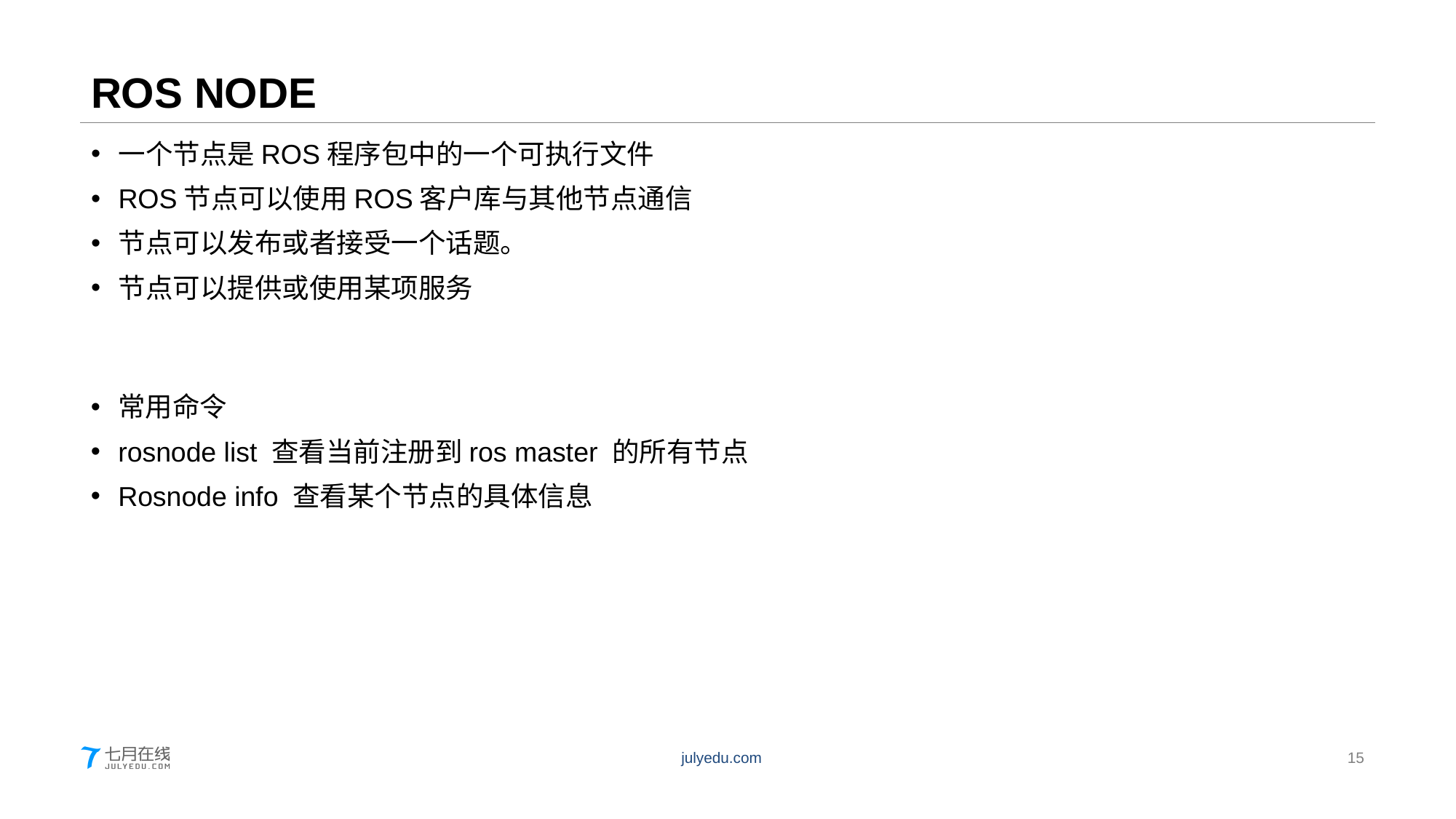

# ROS NODE
一个节点是ROS程序包中的一个可执行文件
ROS节点可以使用ROS客户库与其他节点通信
节点可以发布或者接受一个话题。
节点可以提供或使用某项服务

常用命令
rosnode list 查看当前注册到ros master 的所有节点
Rosnode info 查看某个节点的具体信息

15